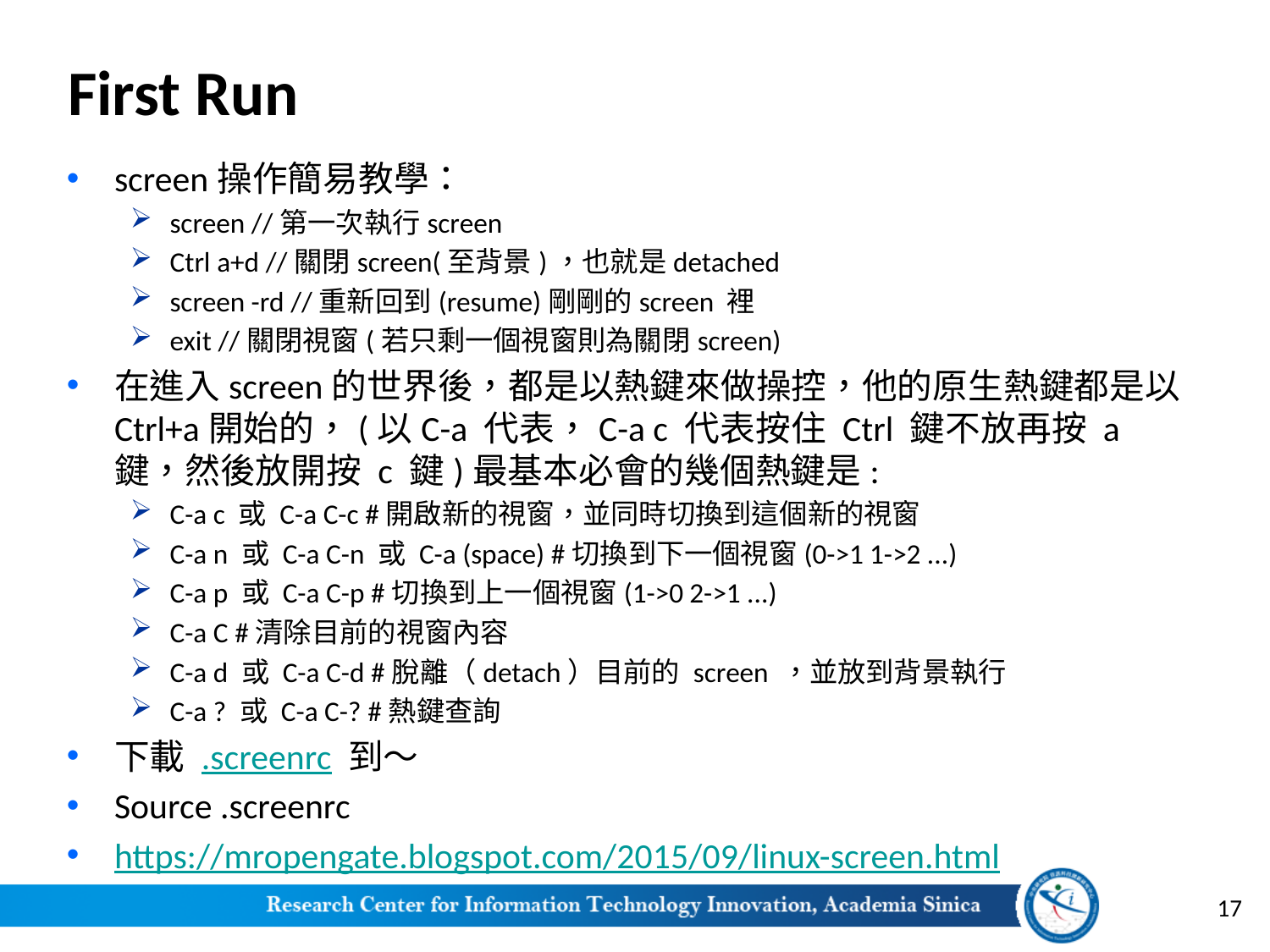

# First Run
screen操作簡易教學：
screen //第一次執行screen
Ctrl a+d //關閉screen(至背景)，也就是detached
screen -rd //重新回到(resume)剛剛的screen 裡
exit //關閉視窗(若只剩一個視窗則為關閉screen)
在進入screen的世界後，都是以熱鍵來做操控，他的原生熱鍵都是以Ctrl+a開始的，(以C-a 代表，C-a c 代表按住 Ctrl 鍵不放再按 a 鍵，然後放開按 c 鍵)最基本必會的幾個熱鍵是:
C-a c 或 C-a C-c #開啟新的視窗，並同時切換到這個新的視窗
C-a n 或 C-a C-n 或 C-a (space) #切換到下一個視窗(0->1 1->2 ...)
C-a p 或 C-a C-p #切換到上一個視窗(1->0 2->1 ...)
C-a C #清除目前的視窗內容
C-a d 或 C-a C-d #脫離（detach）目前的 screen ，並放到背景執行
C-a ? 或 C-a C-? #熱鍵查詢
下載 .screenrc 到～
Source .screenrc
https://mropengate.blogspot.com/2015/09/linux-screen.html

17